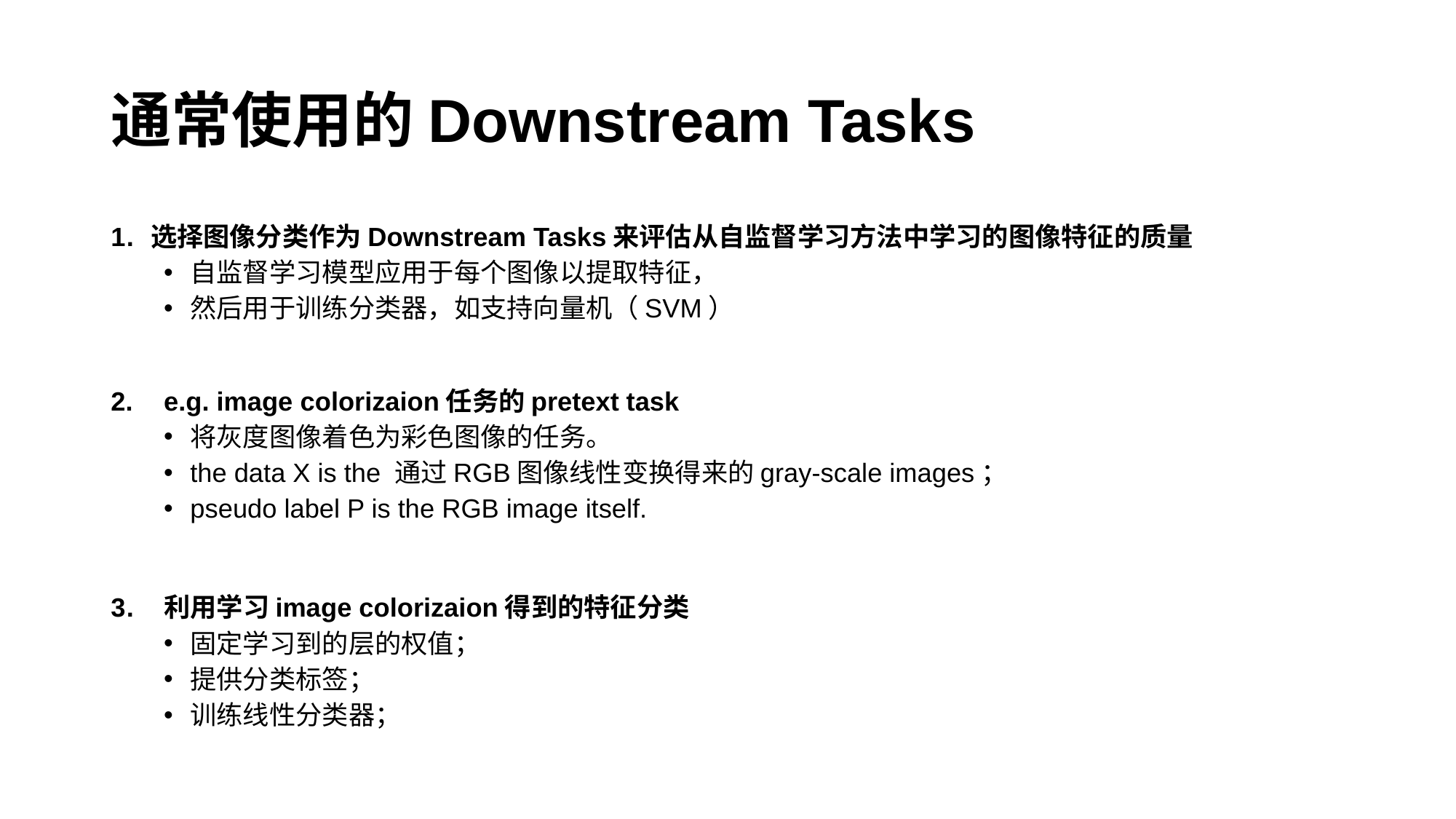

# 通常使用的Downstream Tasks
选择图像分类作为Downstream Tasks来评估从自监督学习方法中学习的图像特征的质量
自监督学习模型应用于每个图像以提取特征，
然后用于训练分类器，如支持向量机（SVM）

e.g. image colorizaion任务的pretext task
将灰度图像着色为彩色图像的任务。
the data X is the 通过RGB图像线性变换得来的gray-scale images；
pseudo label P is the RGB image itself.

利用学习image colorizaion得到的特征分类
固定学习到的层的权值；
提供分类标签；
训练线性分类器；